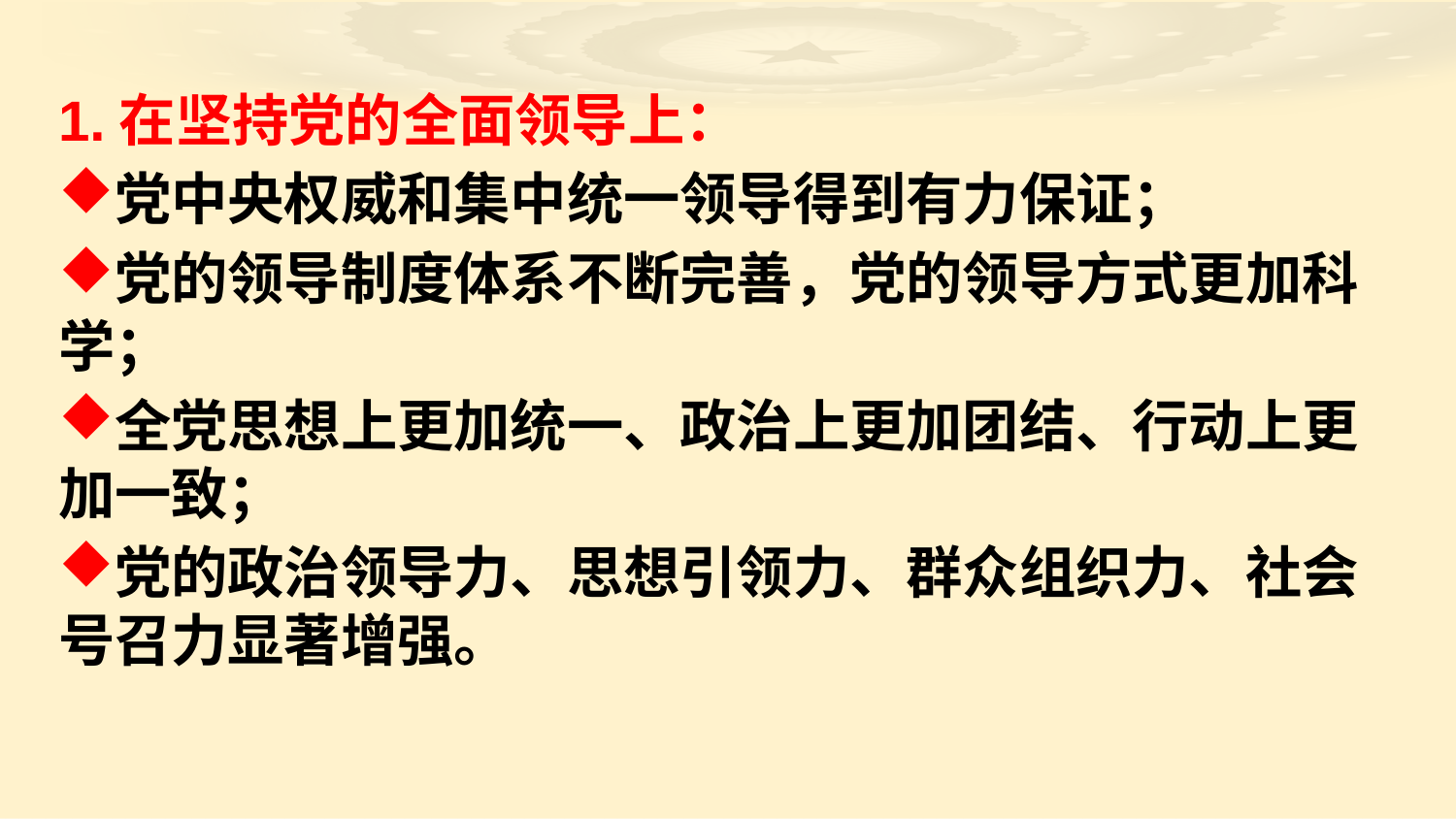

1.在坚持党的全面领导上：
党中央权威和集中统一领导得到有力保证；
党的领导制度体系不断完善，党的领导方式更加科学；
全党思想上更加统一、政治上更加团结、行动上更加一致；
党的政治领导力、思想引领力、群众组织力、社会号召力显著增强。